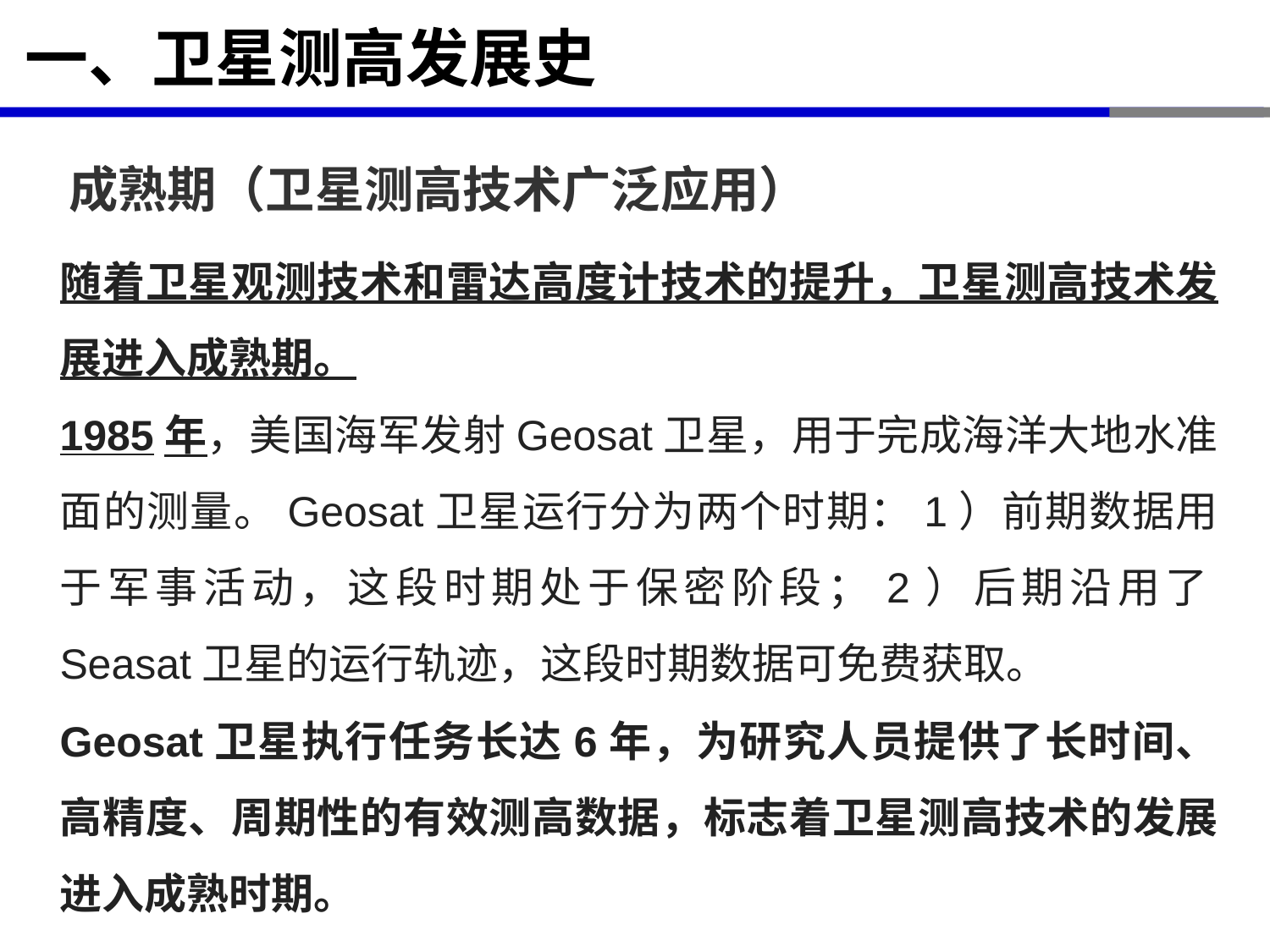

# 一、卫星测高发展史
成熟期（卫星测高技术广泛应用）
随着卫星观测技术和雷达高度计技术的提升，卫星测高技术发展进入成熟期。
1985年，美国海军发射Geosat卫星，用于完成海洋大地水准面的测量。Geosat卫星运行分为两个时期：1）前期数据用于军事活动，这段时期处于保密阶段；2）后期沿用了Seasat卫星的运行轨迹，这段时期数据可免费获取。
Geosat卫星执行任务长达6年，为研究人员提供了长时间、高精度、周期性的有效测高数据，标志着卫星测高技术的发展进入成熟时期。